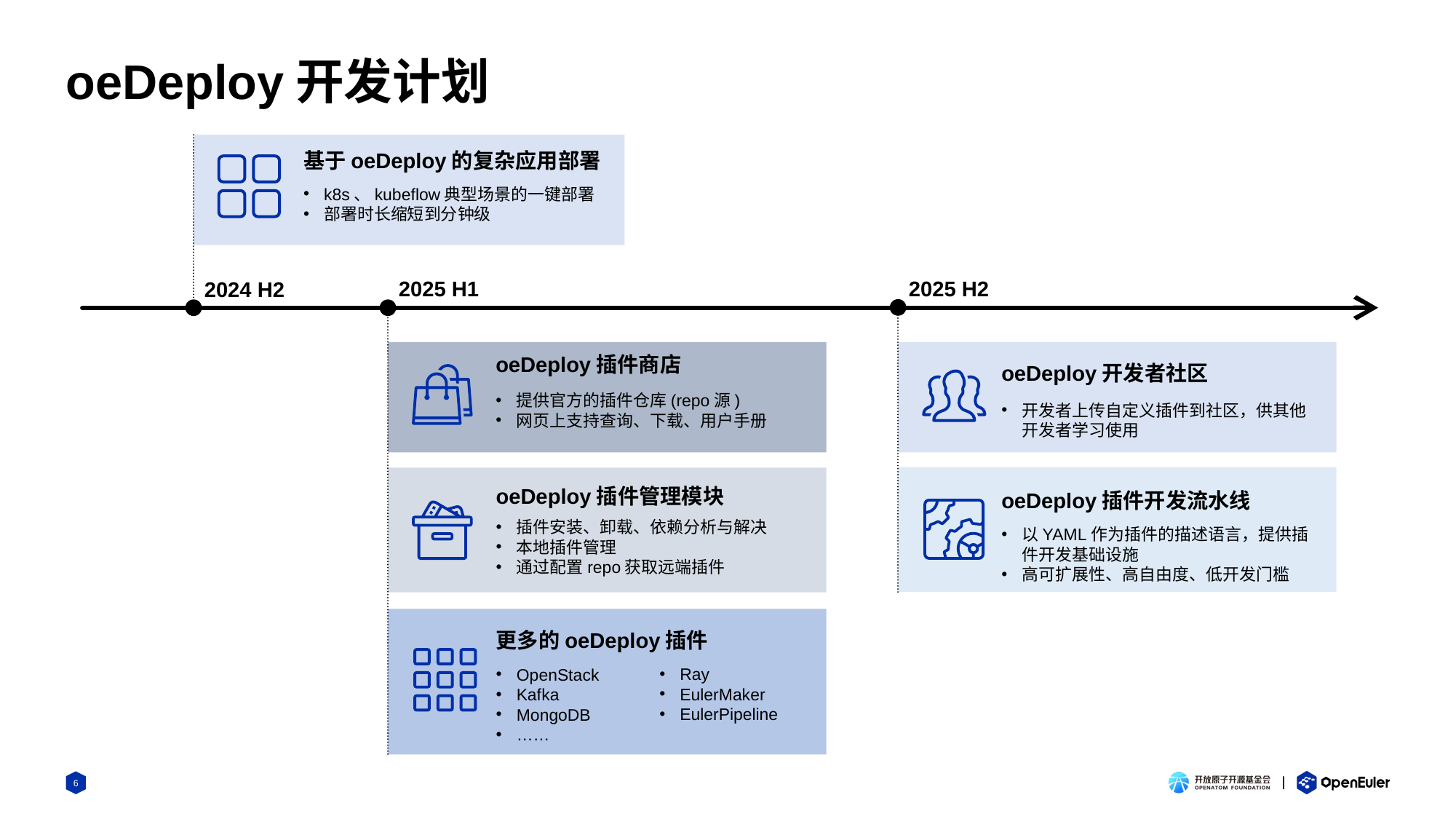

# oeDeploy开发计划

基于oeDeploy的复杂应用部署

k8s、kubeflow典型场景的一键部署
部署时长缩短到分钟级
2025 H1
2025 H2
2024 H2

oeDeploy插件商店
oeDeploy开发者社区

提供官方的插件仓库(repo源)
网页上支持查询、下载、用户手册
开发者上传自定义插件到社区，供其他开发者学习使用

oeDeploy插件管理模块
oeDeploy插件开发流水线

插件安装、卸载、依赖分析与解决
本地插件管理
通过配置repo获取远端插件
以YAML作为插件的描述语言，提供插件开发基础设施
高可扩展性、高自由度、低开发门槛

更多的oeDeploy插件

Ray
EulerMaker
EulerPipeline
OpenStack
Kafka
MongoDB
……